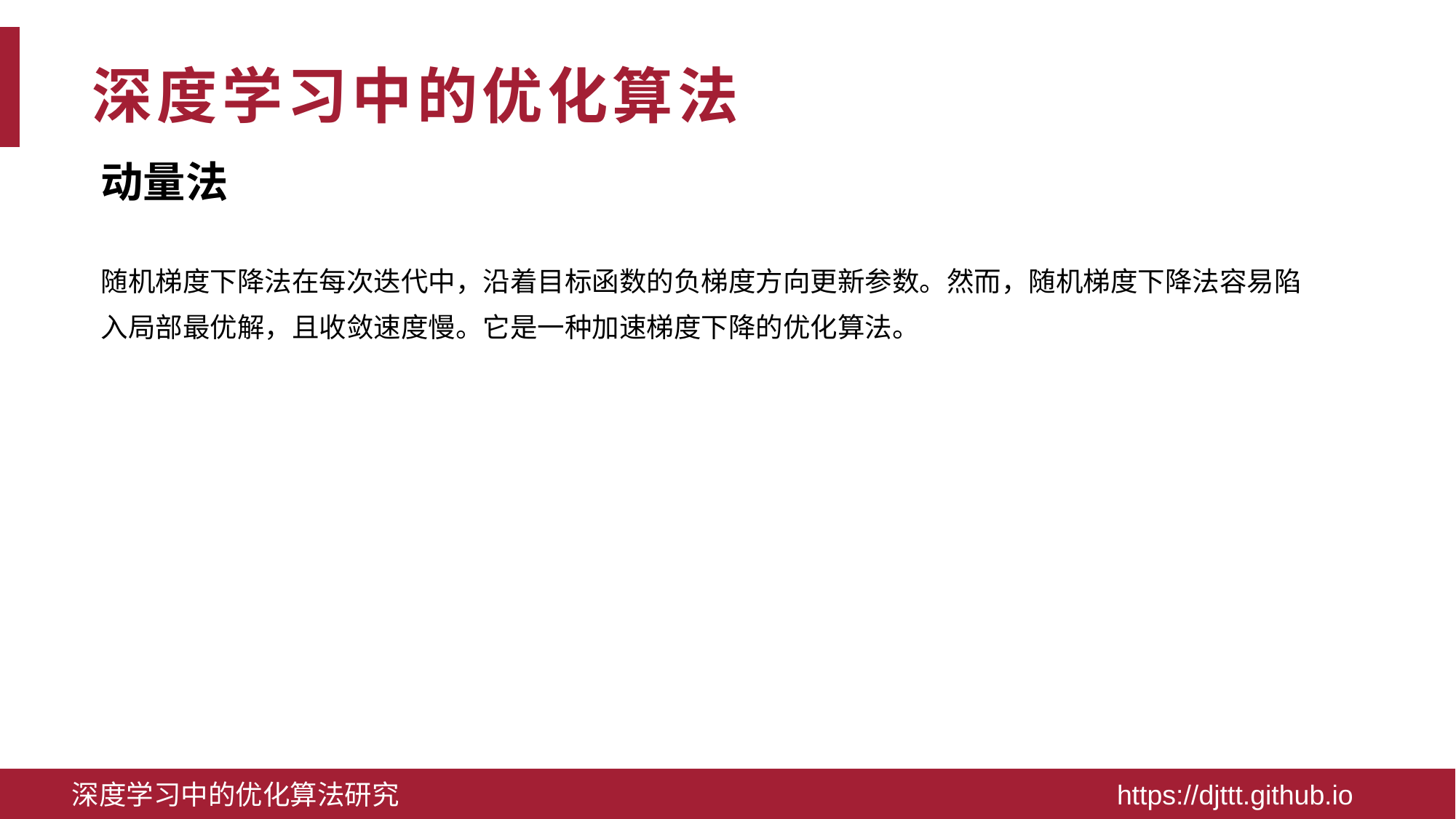

# 深度学习中的优化算法
动量法

随机梯度下降法在每次迭代中，沿着目标函数的负梯度方向更新参数。然而，随机梯度下降法容易陷入局部最优解，且收敛速度慢。它是一种加速梯度下降的优化算法。

深度学习中的优化算法研究                                                                                                                   https://djttt.github.io